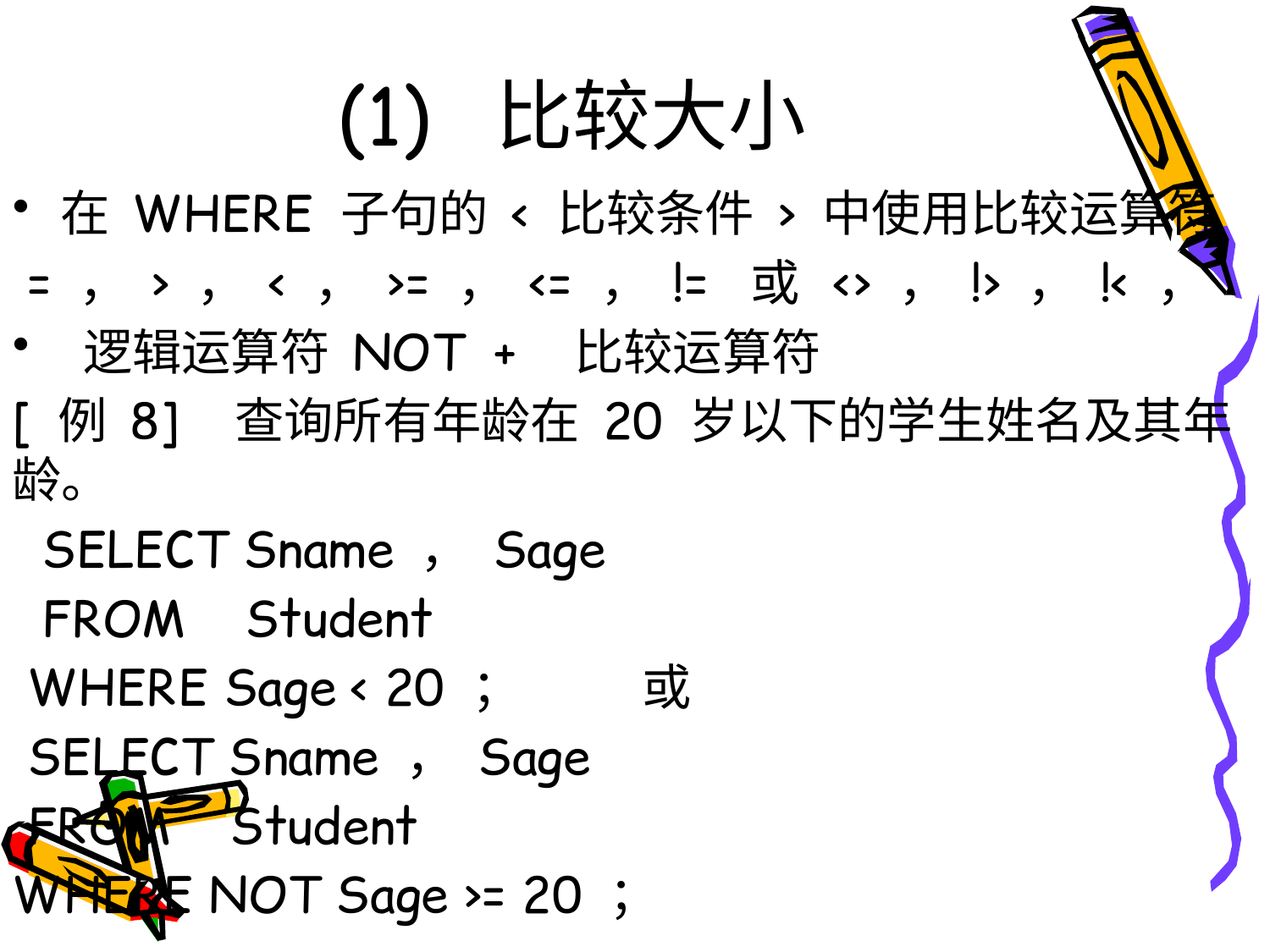

# (1)  比较大小
在 WHERE 子句的 < 比较条件 > 中使用比较运算符
 = ， > ， < ， >= ， <= ， !=  或  <> ， !> ， !< ，
 逻辑运算符 NOT  +   比较运算符
[ 例 8]   查询所有年龄在 20 岁以下的学生姓名及其年龄。
  SELECT Sname ， Sage
  FROM    Student
 WHERE Sage < 20 ；           或
 SELECT Sname ， Sage
 FROM    Student
WHERE NOT Sage >= 20 ；